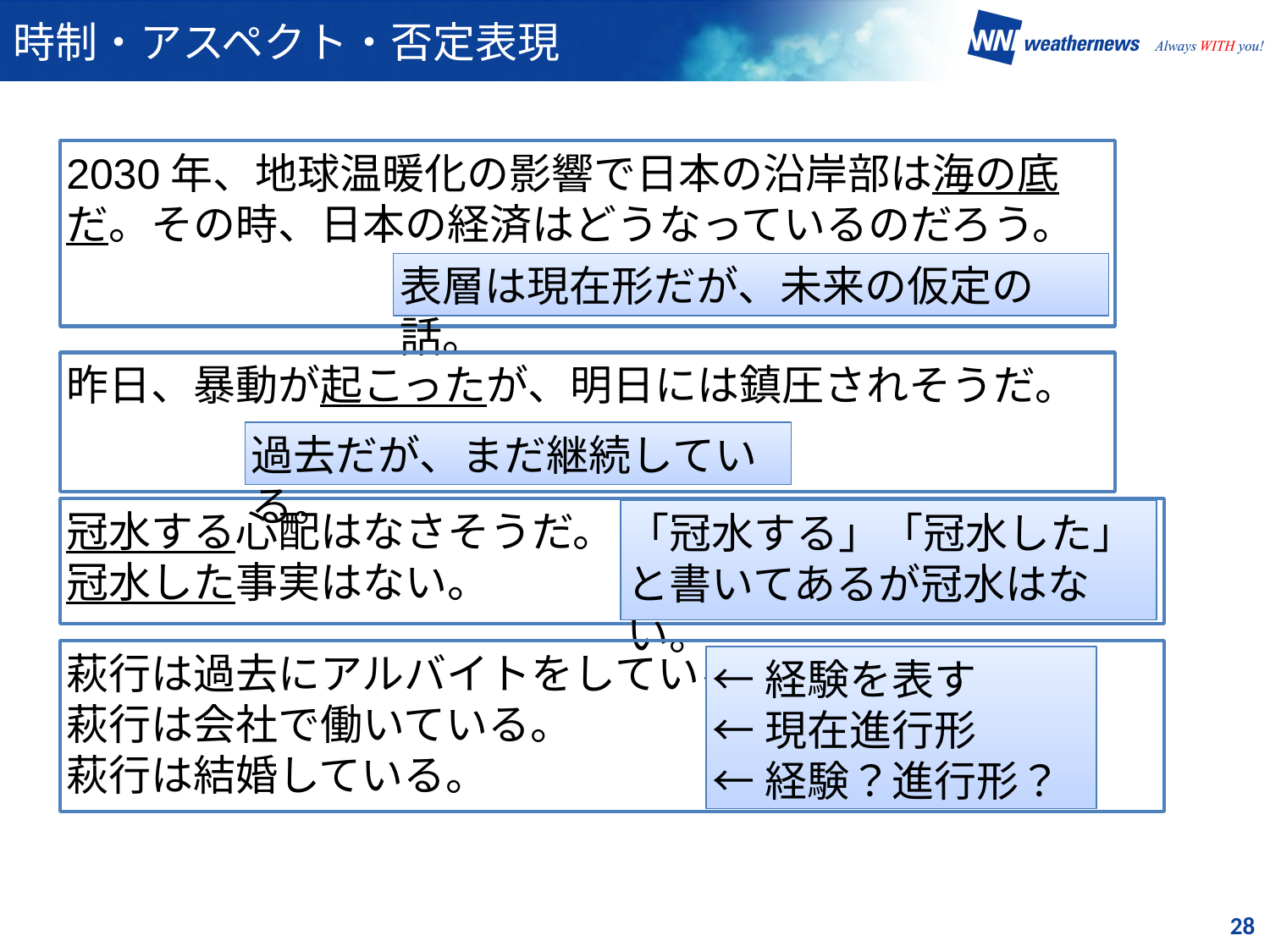

# 時制・アスペクト・否定表現
2030年、地球温暖化の影響で日本の沿岸部は海の底だ。その時、日本の経済はどうなっているのだろう。
表層は現在形だが、未来の仮定の話。
昨日、暴動が起こったが、明日には鎮圧されそうだ。
過去だが、まだ継続している。
冠水する心配はなさそうだ。
冠水した事実はない。
「冠水する」「冠水した」と書いてあるが冠水はない。
萩行は過去にアルバイトをしている。
萩行は会社で働いている。
萩行は結婚している。

←経験を表す
←現在進行形
←経験？進行形？
28